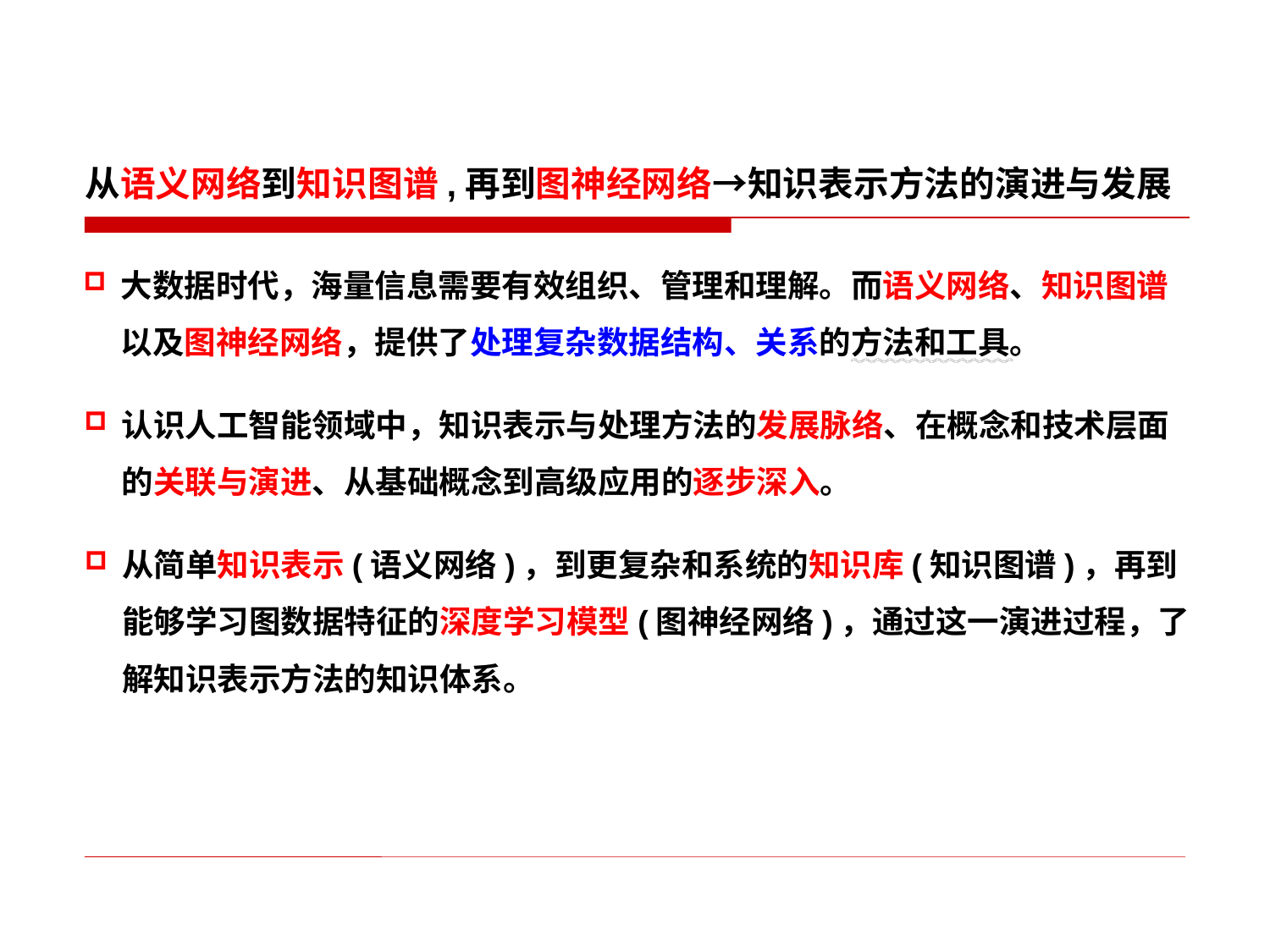

从语义网络到知识图谱,再到图神经网络→知识表示方法的演进与发展
大数据时代，海量信息需要有效组织、管理和理解。而语义网络、知识图谱以及图神经网络，提供了处理复杂数据结构、关系的方法和工具。
认识人工智能领域中，知识表示与处理方法的发展脉络、在概念和技术层面的关联与演进、从基础概念到高级应用的逐步深入。
从简单知识表示(语义网络)，到更复杂和系统的知识库(知识图谱)，再到能够学习图数据特征的深度学习模型(图神经网络)，通过这一演进过程，了解知识表示方法的知识体系。